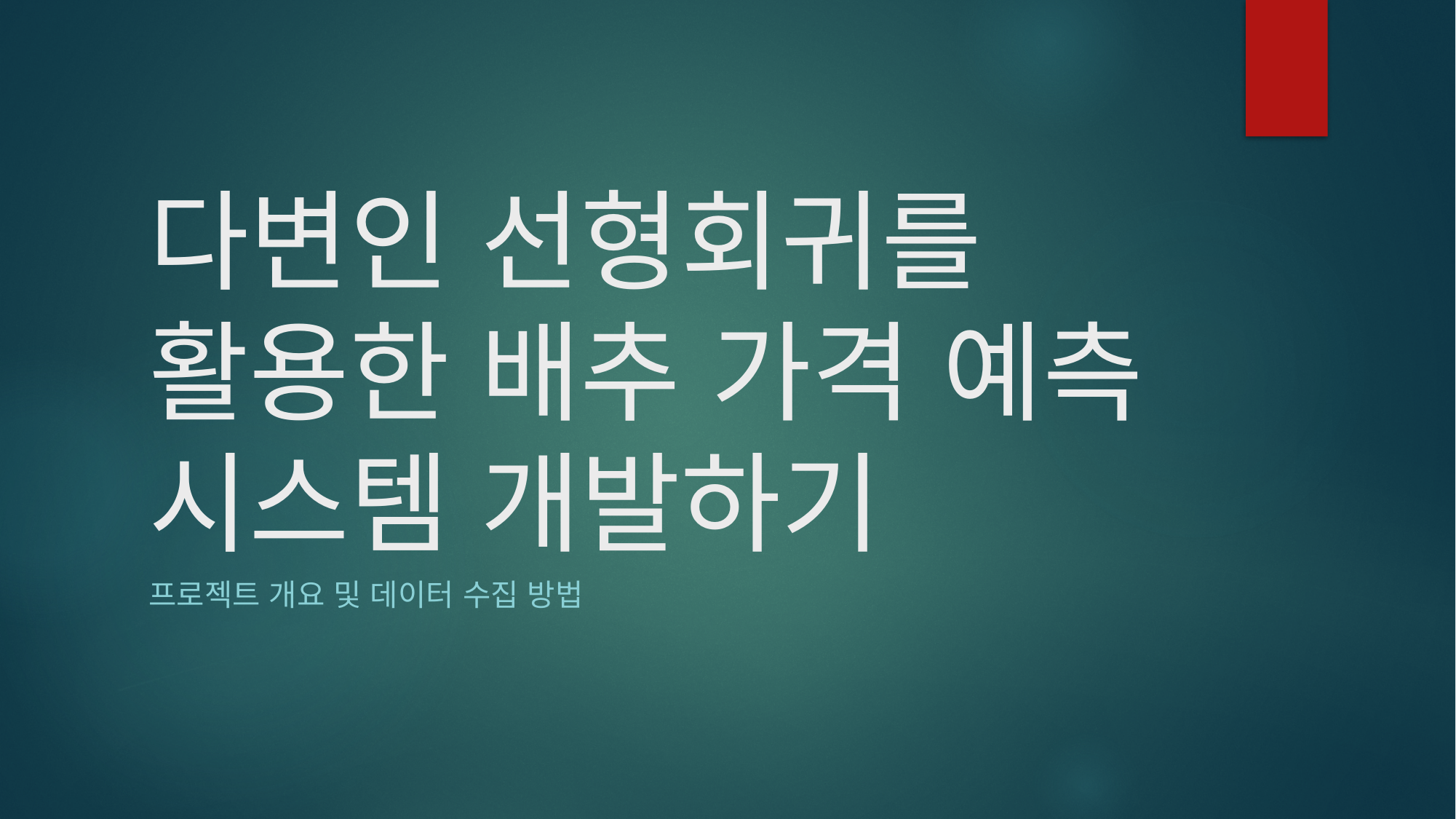

# 다변인 선형회귀를 활용한 배추 가격 예측 시스템 개발하기
프로젝트 개요 및 데이터 수집 방법